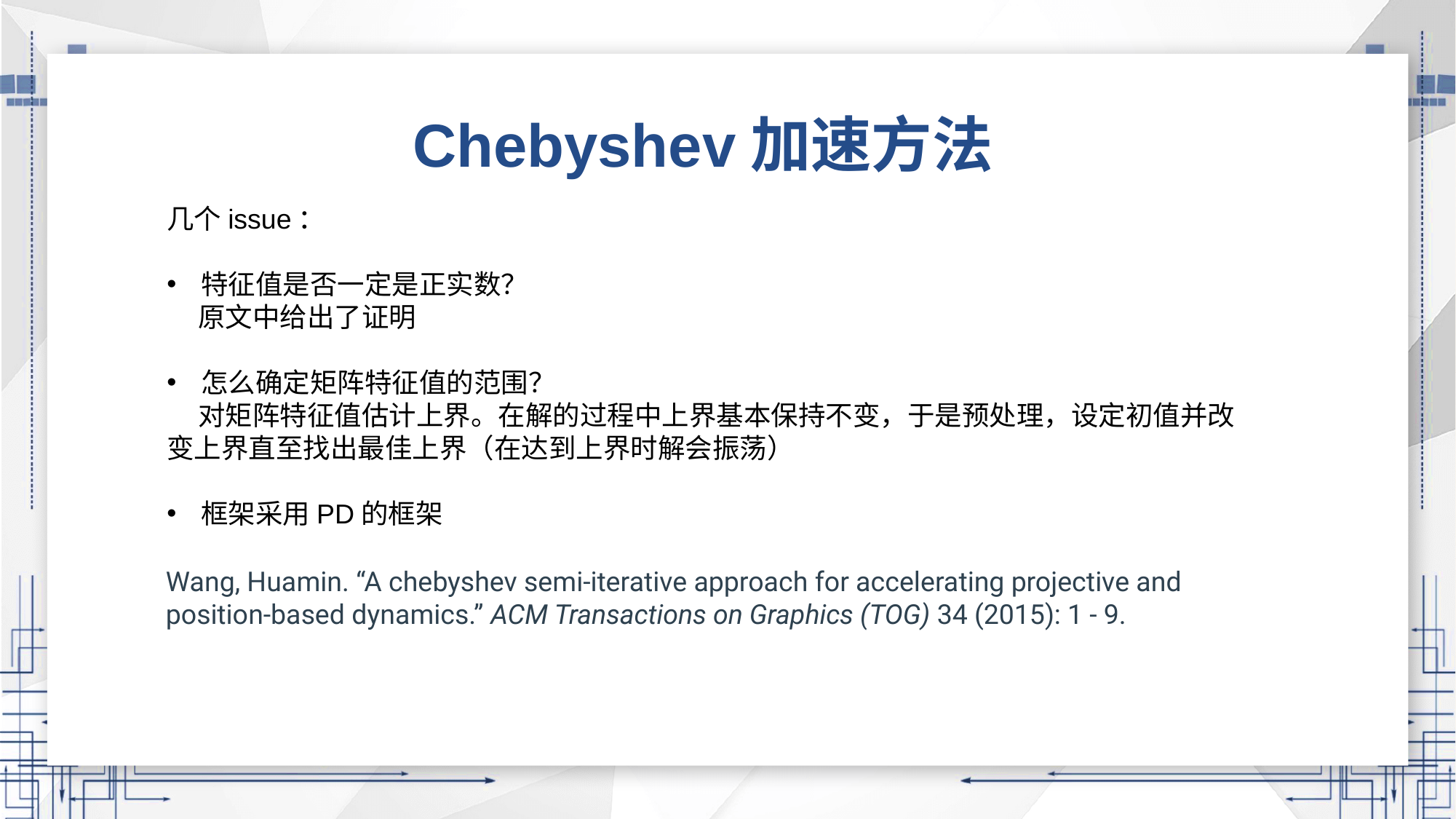

Chebyshev加速方法
几个issue：

特征值是否一定是正实数？
    原文中给出了证明

怎么确定矩阵特征值的范围？
    对矩阵特征值估计上界。在解的过程中上界基本保持不变，于是预处理，设定初值并改变上界直至找出最佳上界（在达到上界时解会振荡）

框架采用PD的框架

Wang, Huamin. “A chebyshev semi-iterative approach for accelerating projective and position-based dynamics.” ACM Transactions on Graphics (TOG) 34 (2015): 1 - 9.